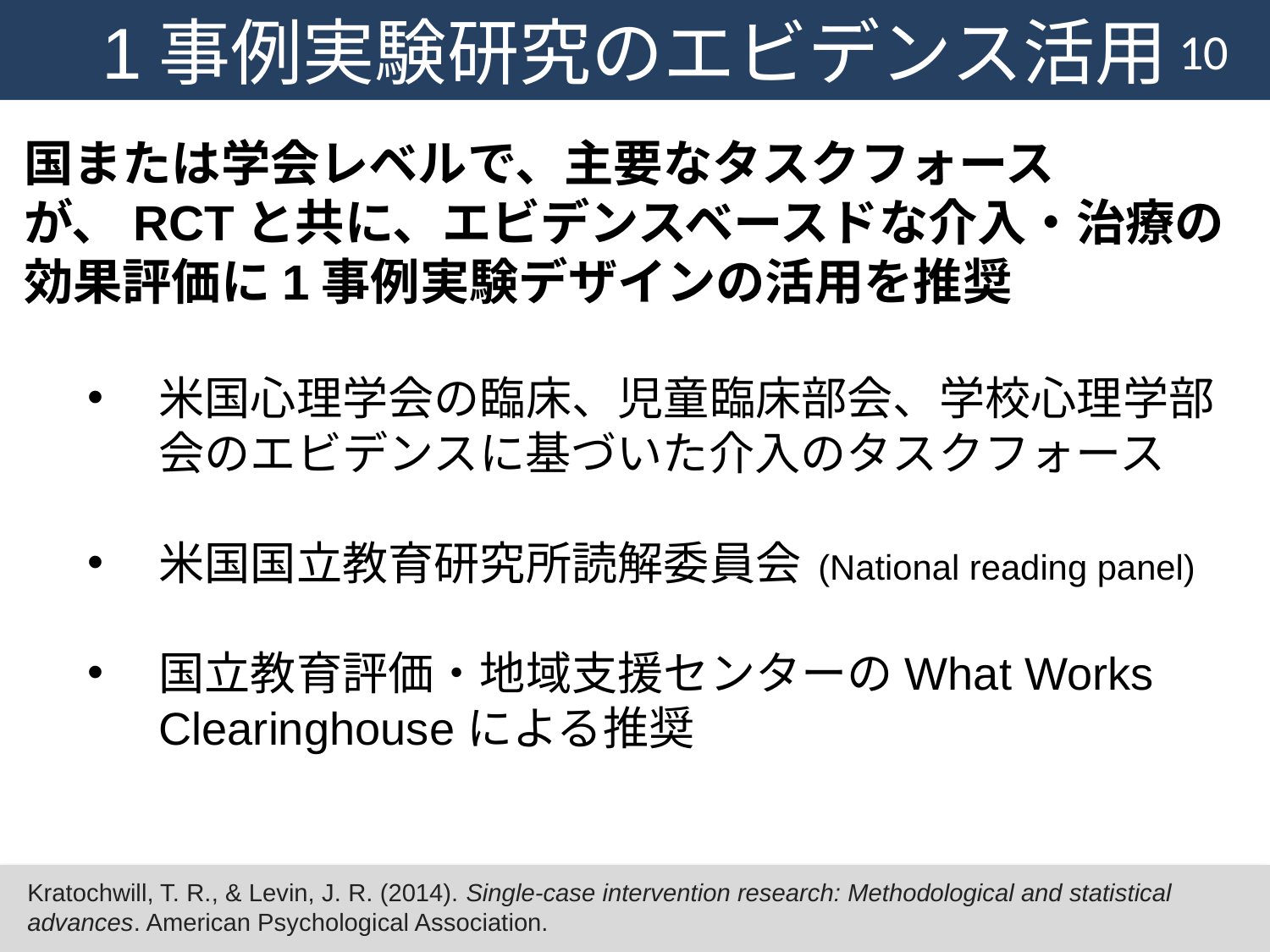

# 1事例実験研究のエビデンス活用
10
国または学会レベルで、主要なタスクフォースが、RCTと共に、エビデンスベースドな介入・治療の効果評価に1事例実験デザインの活用を推奨

米国心理学会の臨床、児童臨床部会、学校心理学部会のエビデンスに基づいた介入のタスクフォース
米国国立教育研究所読解委員会 (National reading panel)
国立教育評価・地域支援センターのWhat Works Clearinghouseによる推奨
Kratochwill, T. R., & Levin, J. R. (2014). Single-case intervention research: Methodological and statistical advances. American Psychological Association.